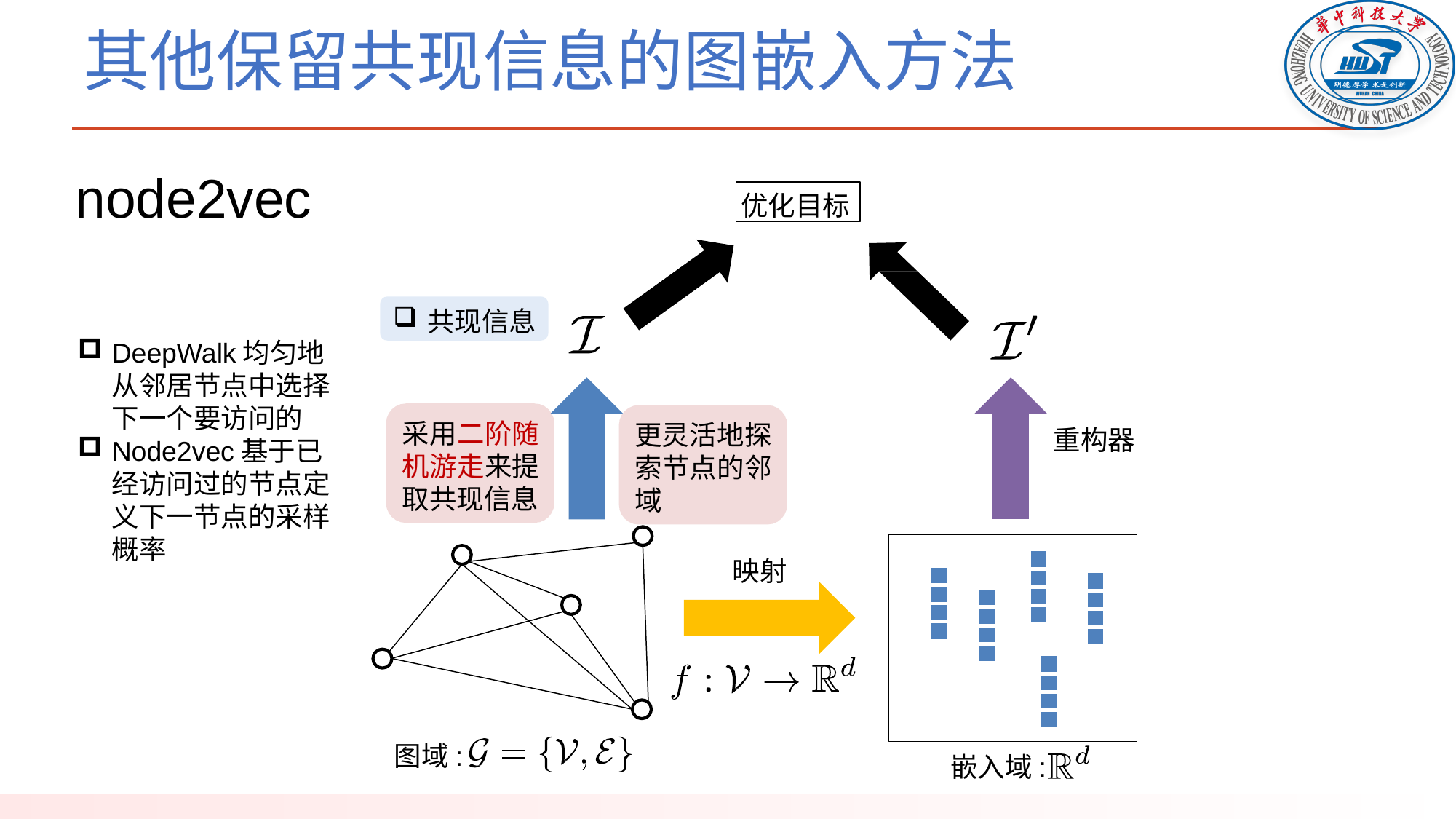

# 其他保留共现信息的图嵌入方法
node2vec
优化目标

共现信息

DeepWalk均匀地从邻居节点中选择下一个要访问的
Node2vec基于已经访问过的节点定义下一节点的采样概率

采用二阶随机游走来提取共现信息
更灵活地探索节点的邻域
重构器

映射

图域:

嵌入域: